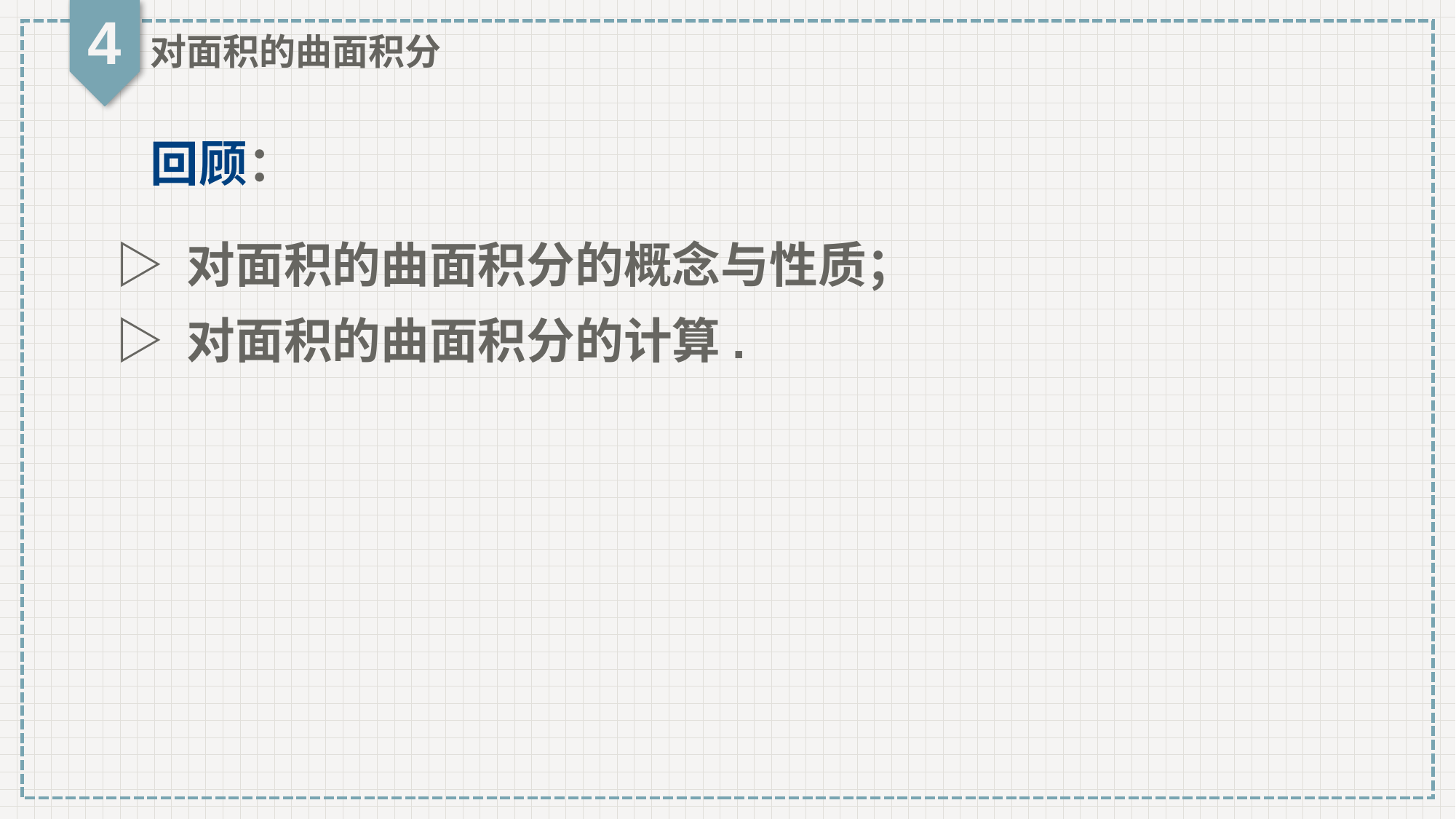

4
对面积的曲面积分
回顾：
▷ 对面积的曲面积分的概念与性质；
▷ 对面积的曲面积分的计算.